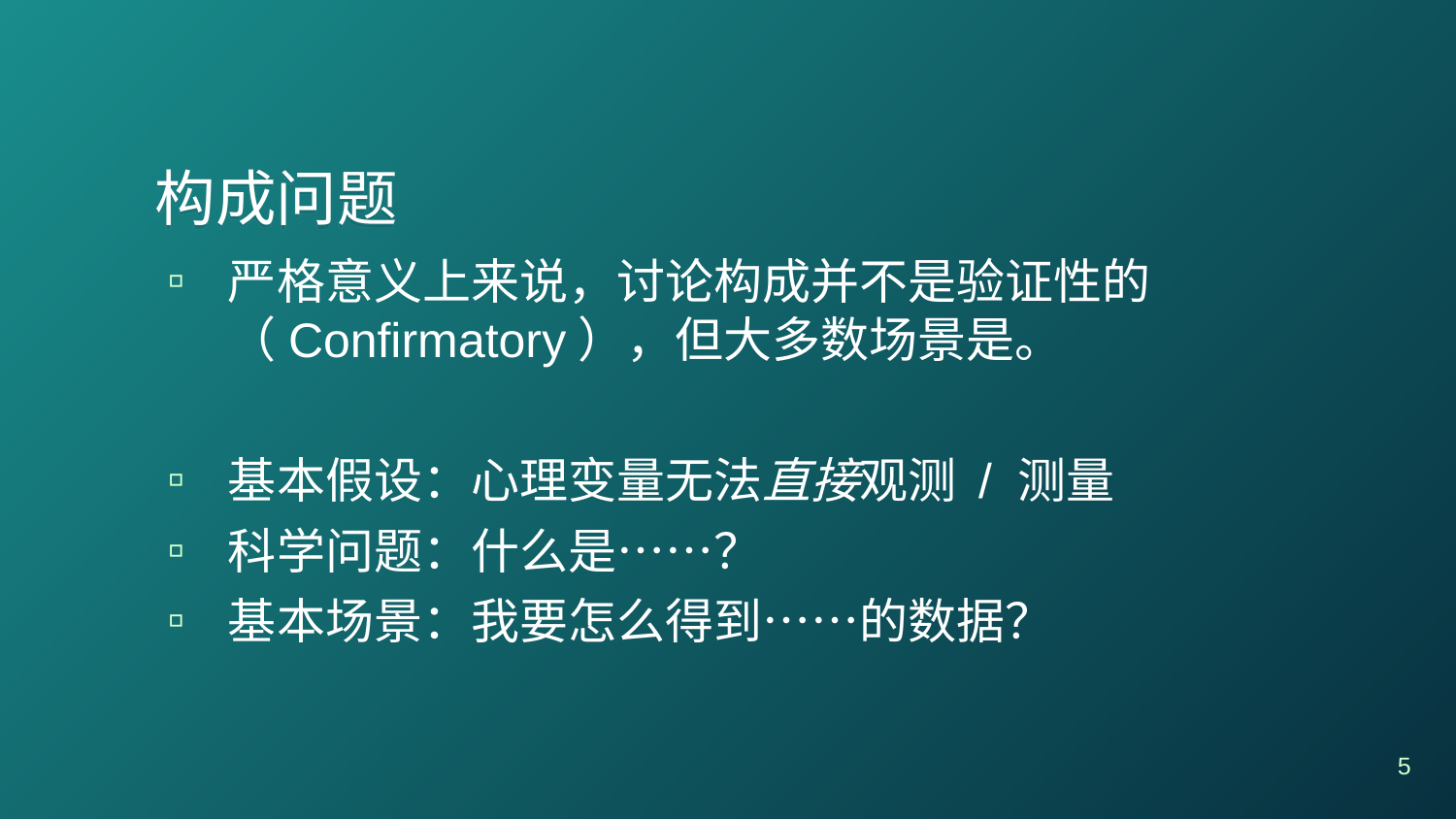

# 构成问题
严格意义上来说，讨论构成并不是验证性的（Confirmatory），但大多数场景是。

基本假设：心理变量无法直接观测 / 测量
科学问题：什么是……？
基本场景：我要怎么得到……的数据？

5